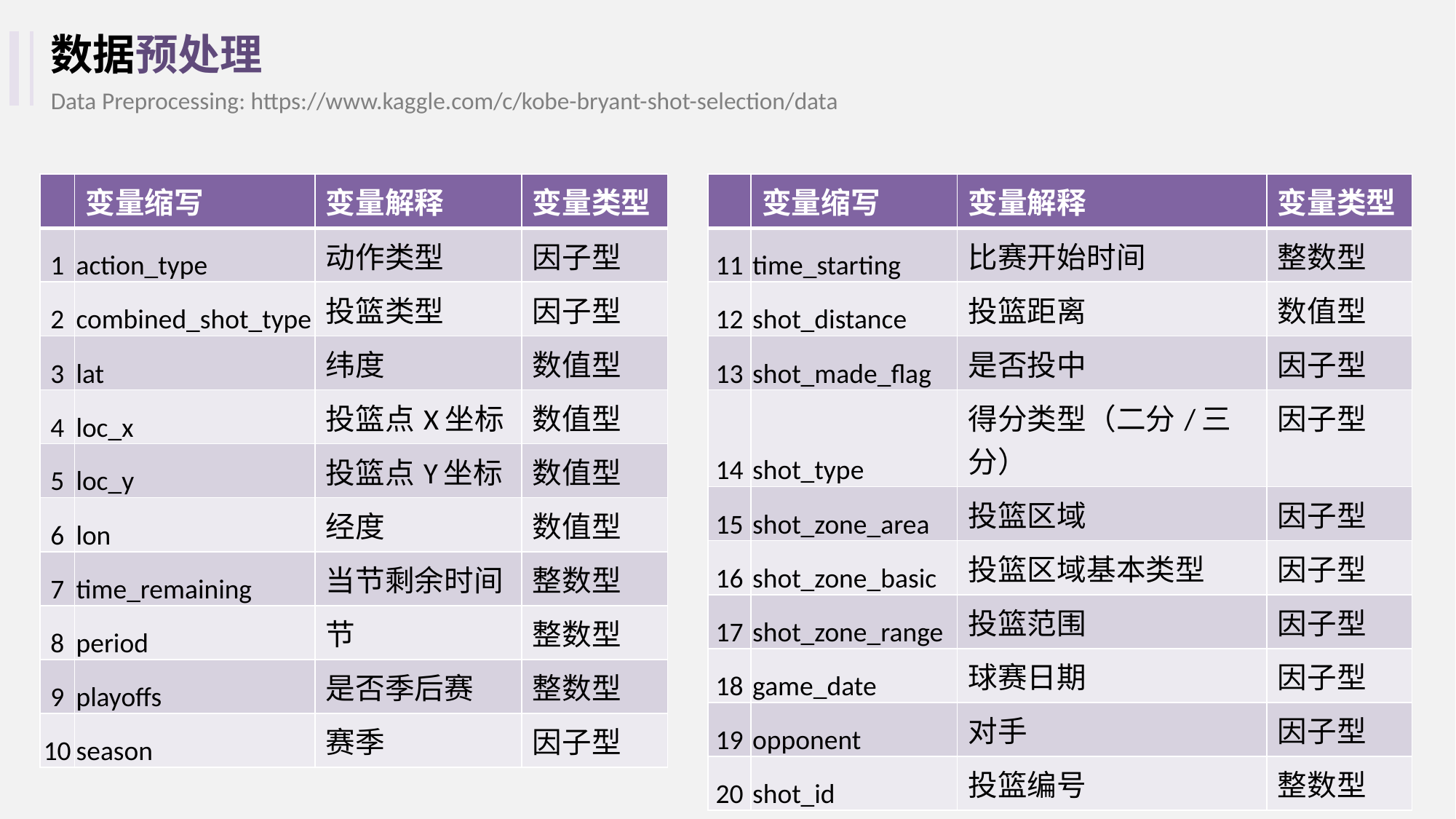

数据预处理
Data Preprocessing: https://www.kaggle.com/c/kobe-bryant-shot-selection/data
|  | 变量缩写 | 变量解释 | 变量类型 |
| --- | --- | --- | --- |
| 1 | action\_type | 动作类型 | 因子型 |
| 2 | combined\_shot\_type | 投篮类型 | 因子型 |
| 3 | lat | 纬度 | 数值型 |
| 4 | loc\_x | 投篮点X坐标 | 数值型 |
| 5 | loc\_y | 投篮点Y坐标 | 数值型 |
| 6 | lon | 经度 | 数值型 |
| 7 | time\_remaining | 当节剩余时间 | 整数型 |
| 8 | period | 节 | 整数型 |
| 9 | playoffs | 是否季后赛 | 整数型 |
| 10 | season | 赛季 | 因子型 |
|  | 变量缩写 | 变量解释 | 变量类型 |
| --- | --- | --- | --- |
| 11 | time\_starting | 比赛开始时间 | 整数型 |
| 12 | shot\_distance | 投篮距离 | 数值型 |
| 13 | shot\_made\_flag | 是否投中 | 因子型 |
| 14 | shot\_type | 得分类型（二分/三分） | 因子型 |
| 15 | shot\_zone\_area | 投篮区域 | 因子型 |
| 16 | shot\_zone\_basic | 投篮区域基本类型 | 因子型 |
| 17 | shot\_zone\_range | 投篮范围 | 因子型 |
| 18 | game\_date | 球赛日期 | 因子型 |
| 19 | opponent | 对手 | 因子型 |
| 20 | shot\_id | 投篮编号 | 整数型 |